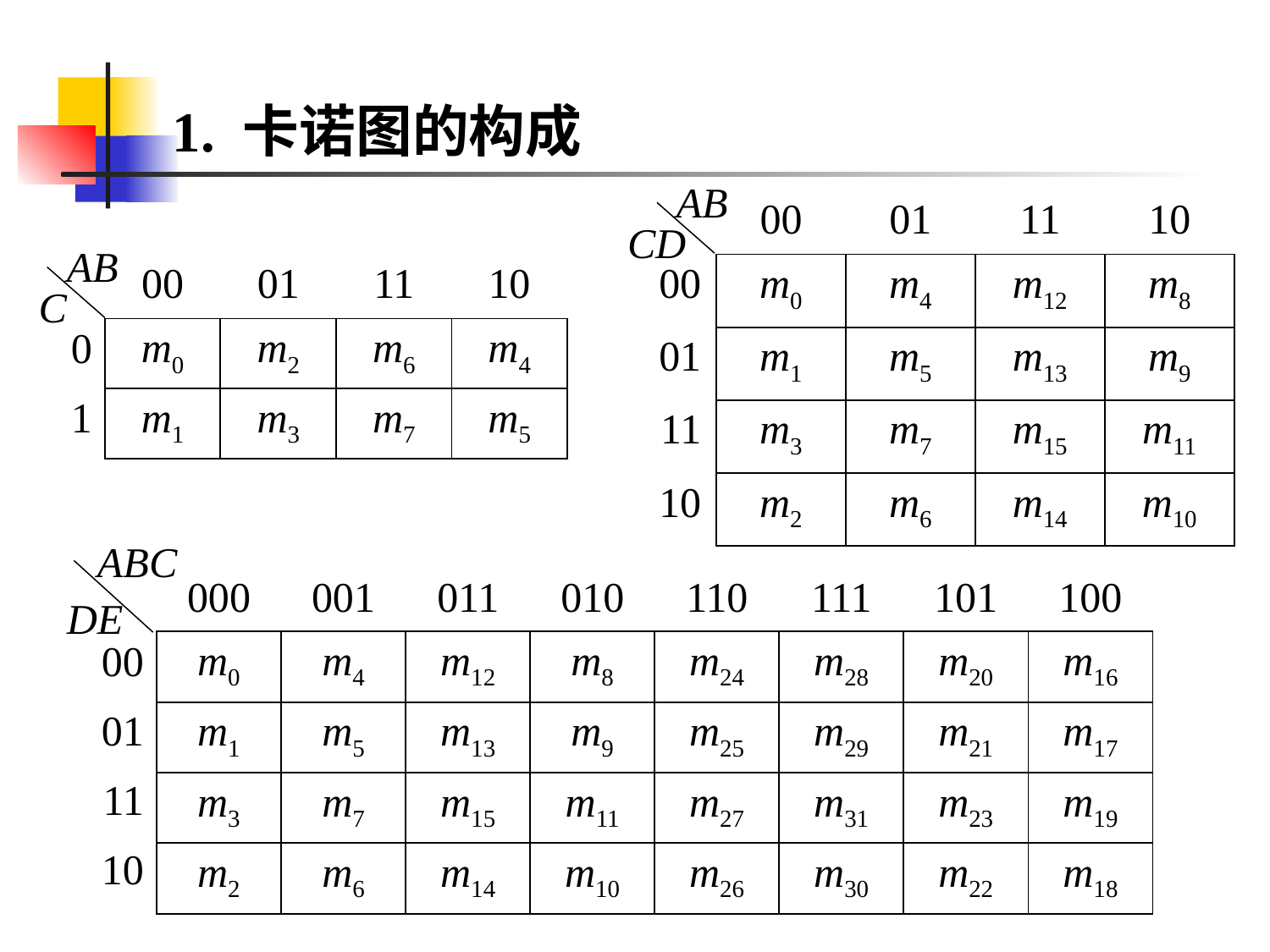

# 1. 卡诺图的构成
AB
| 00 | 01 | 11 | 10 |
| --- | --- | --- | --- |
CD
AB
| 00 | 01 | 11 | 10 |
| --- | --- | --- | --- |
| 00 |
| --- |
| 01 |
| 11 |
| 10 |
| m0 | m4 | m12 | m8 |
| --- | --- | --- | --- |
| m1 | m5 | m13 | m9 |
| m3 | m7 | m15 | m11 |
| m2 | m6 | m14 | m10 |
C
| m0 | m2 | m6 | m4 |
| --- | --- | --- | --- |
| m1 | m3 | m7 | m5 |
| 0 |
| --- |
| 1 |
ABC
| 000 | 001 | 011 | 010 | 110 | 111 | 101 | 100 |
| --- | --- | --- | --- | --- | --- | --- | --- |
DE
| m0 | m4 | m12 | m8 | m24 | m28 | m20 | m16 |
| --- | --- | --- | --- | --- | --- | --- | --- |
| m1 | m5 | m13 | m9 | m25 | m29 | m21 | m17 |
| m3 | m7 | m15 | m11 | m27 | m31 | m23 | m19 |
| m2 | m6 | m14 | m10 | m26 | m30 | m22 | m18 |
| 00 |
| --- |
| 01 |
| 11 |
| 10 |